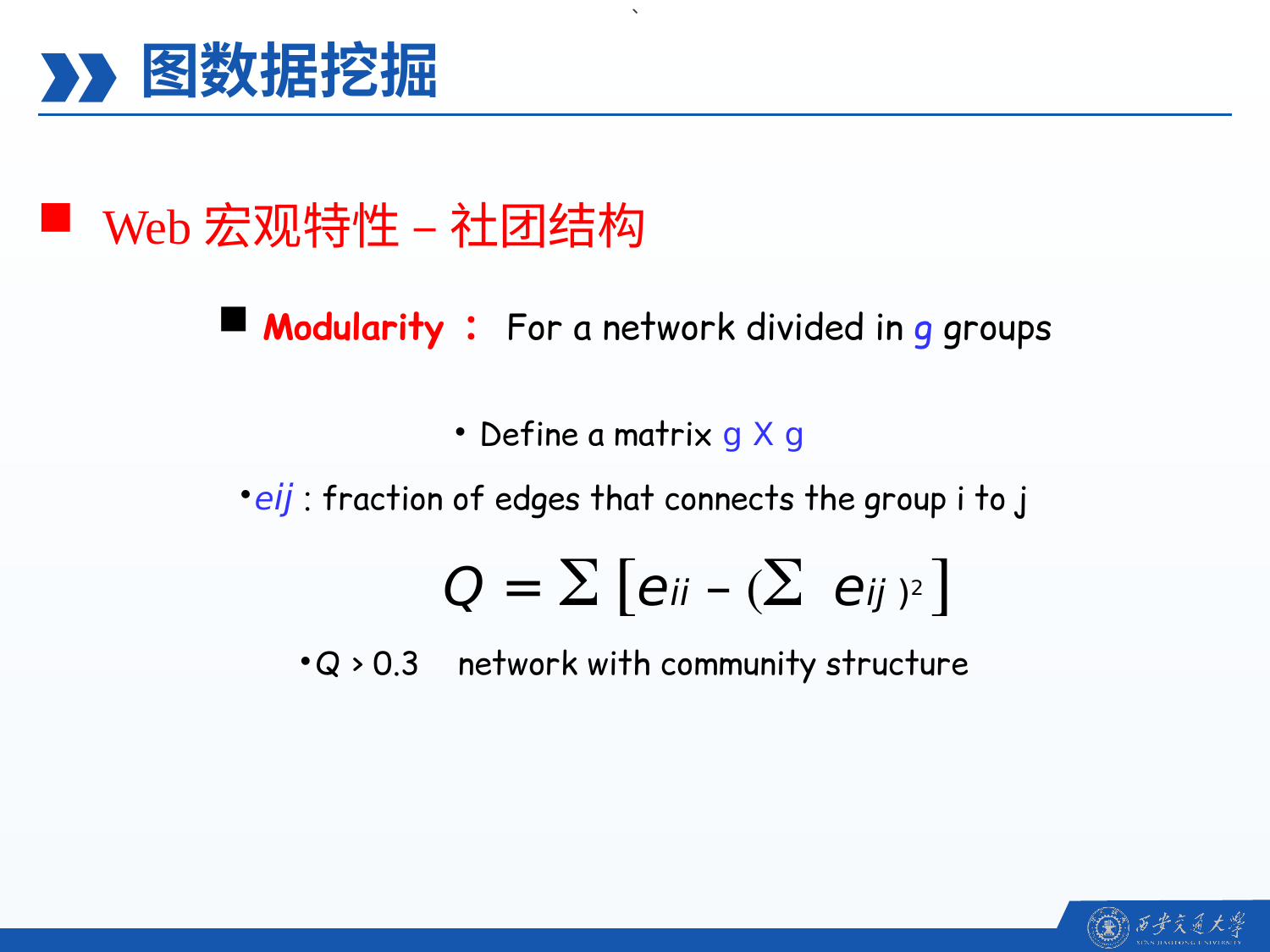

、
图数据挖掘
Web宏观特性 – 社团结构
 Modularity ：For a network divided in g groups
 Define a matrix g X g
eij : fraction of edges that connects the group i to j
Q = Σ [eii – (Σ eij )2 ]
Q > 0.3    network with community structure